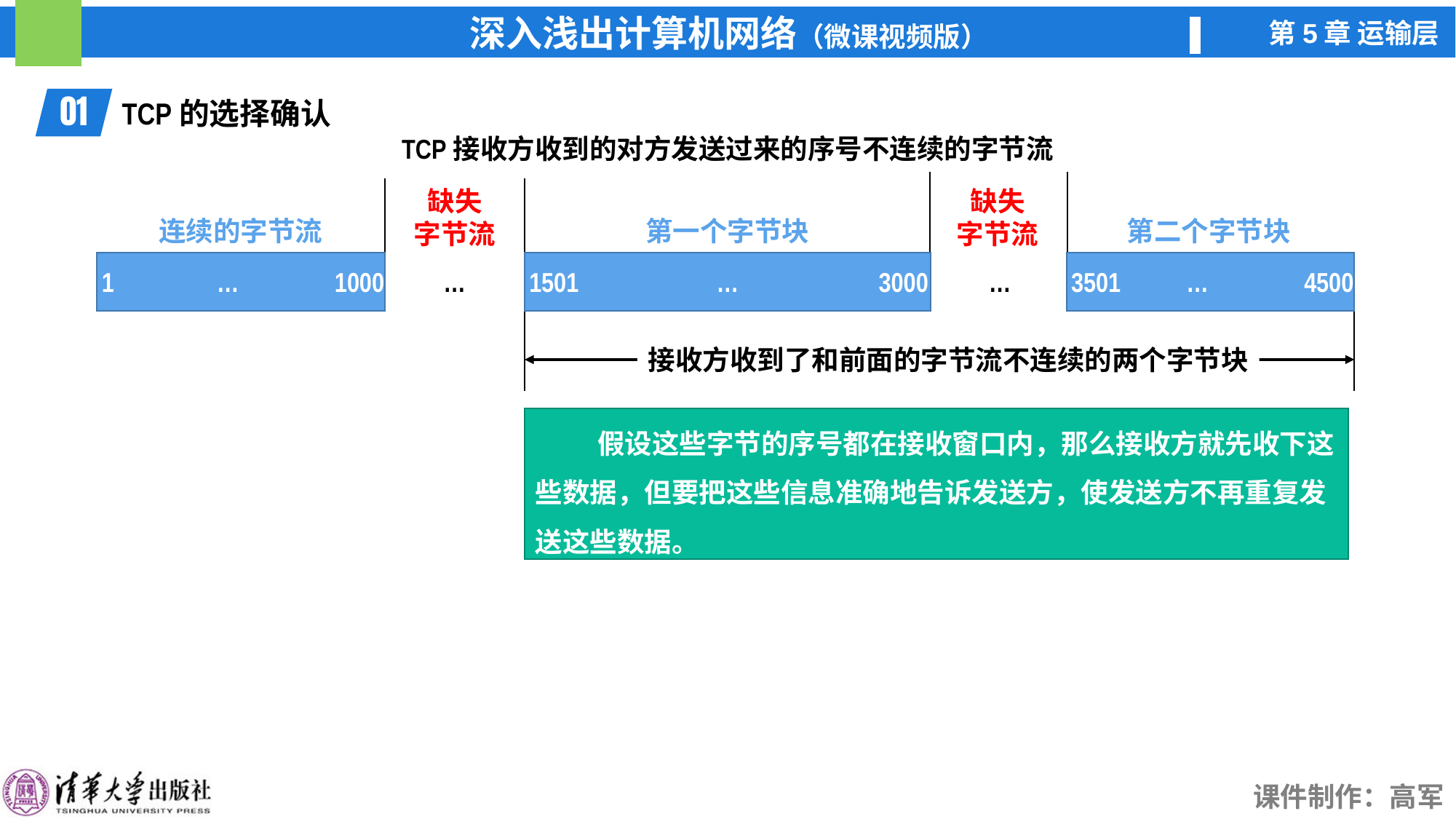

01
TCP的选择确认
TCP接收方收到的对方发送过来的序号不连续的字节流
缺失
字节流
缺失
字节流
连续的字节流
第一个字节块
第二个字节块

3501
…
4500
…
1
…
1000
…
1501
…
3000
接收方收到了和前面的字节流不连续的两个字节块
         假设这些字节的序号都在接收窗口内，那么接收方就先收下这些数据，但要把这些信息准确地告诉发送方，使发送方不再重复发送这些数据。